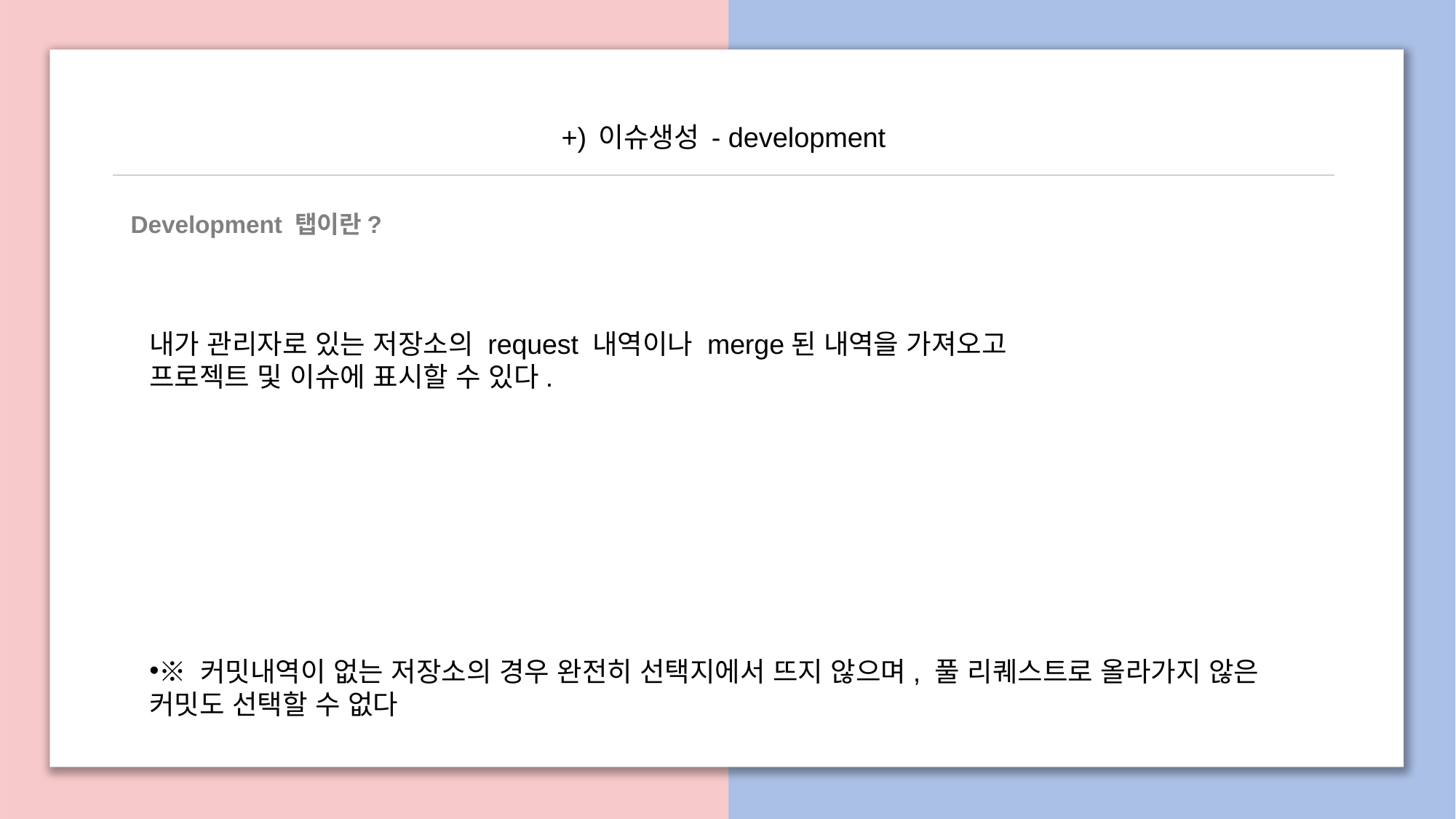

+) 이슈생성 - development
Development 탭이란?

내가 관리자로 있는 저장소의 request 내역이나 merge된 내역을 가져오고
프로젝트 및 이슈에 표시할 수 있다.

※ 커밋내역이 없는 저장소의 경우 완전히 선택지에서 뜨지 않으며, 풀 리퀘스트로 올라가지 않은 커밋도 선택할 수 없다